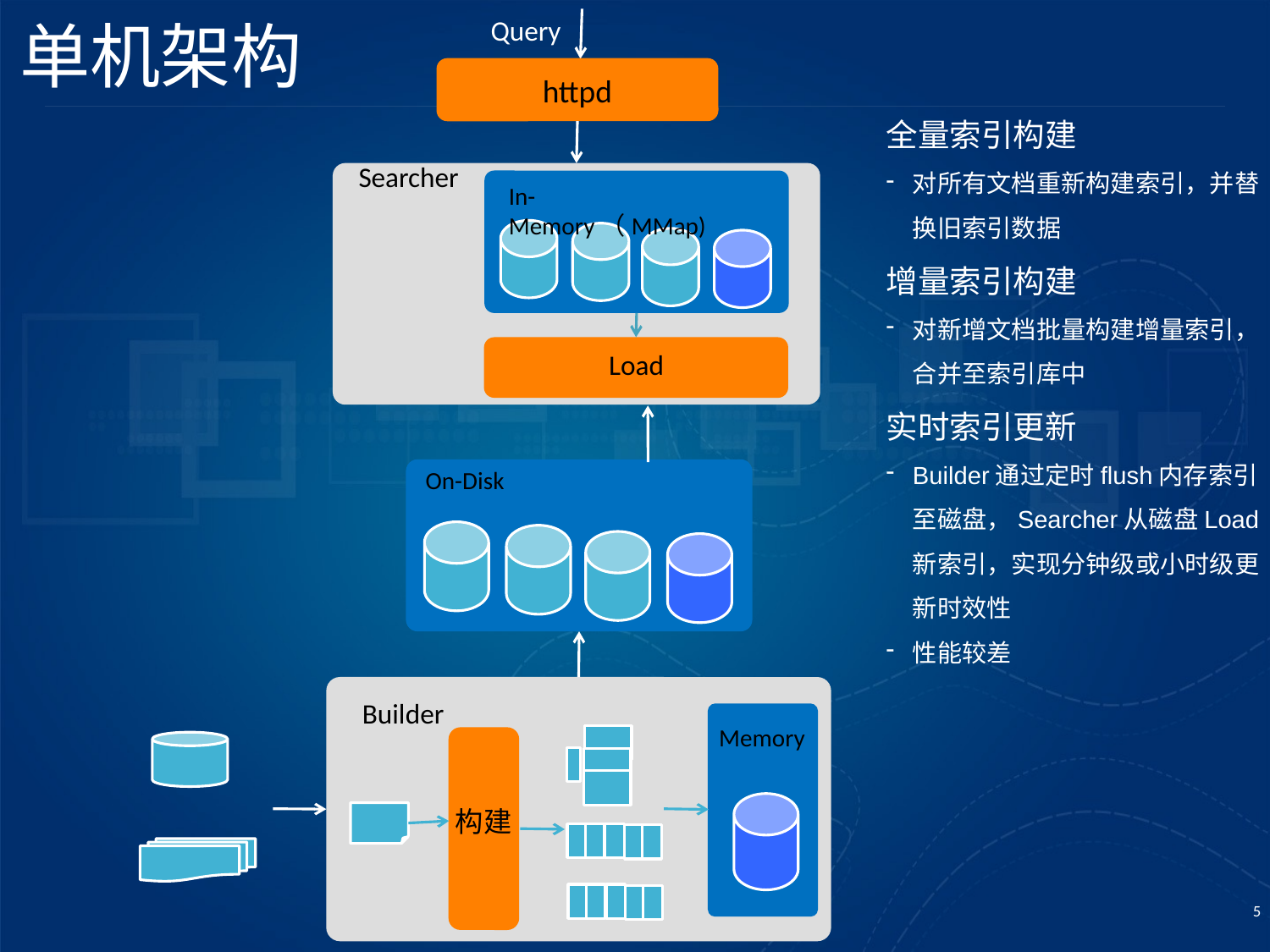

单机架构
Query
httpd
全量索引构建
对所有文档重新构建索引，并替换旧索引数据
增量索引构建
对新增文档批量构建增量索引，合并至索引库中
实时索引更新
Builder通过定时flush内存索引至磁盘，Searcher从磁盘Load新索引，实现分钟级或小时级更新时效性
性能较差
Searcher

In-Memory（MMap)

Load
On-Disk

Builder

Memory

构建

5